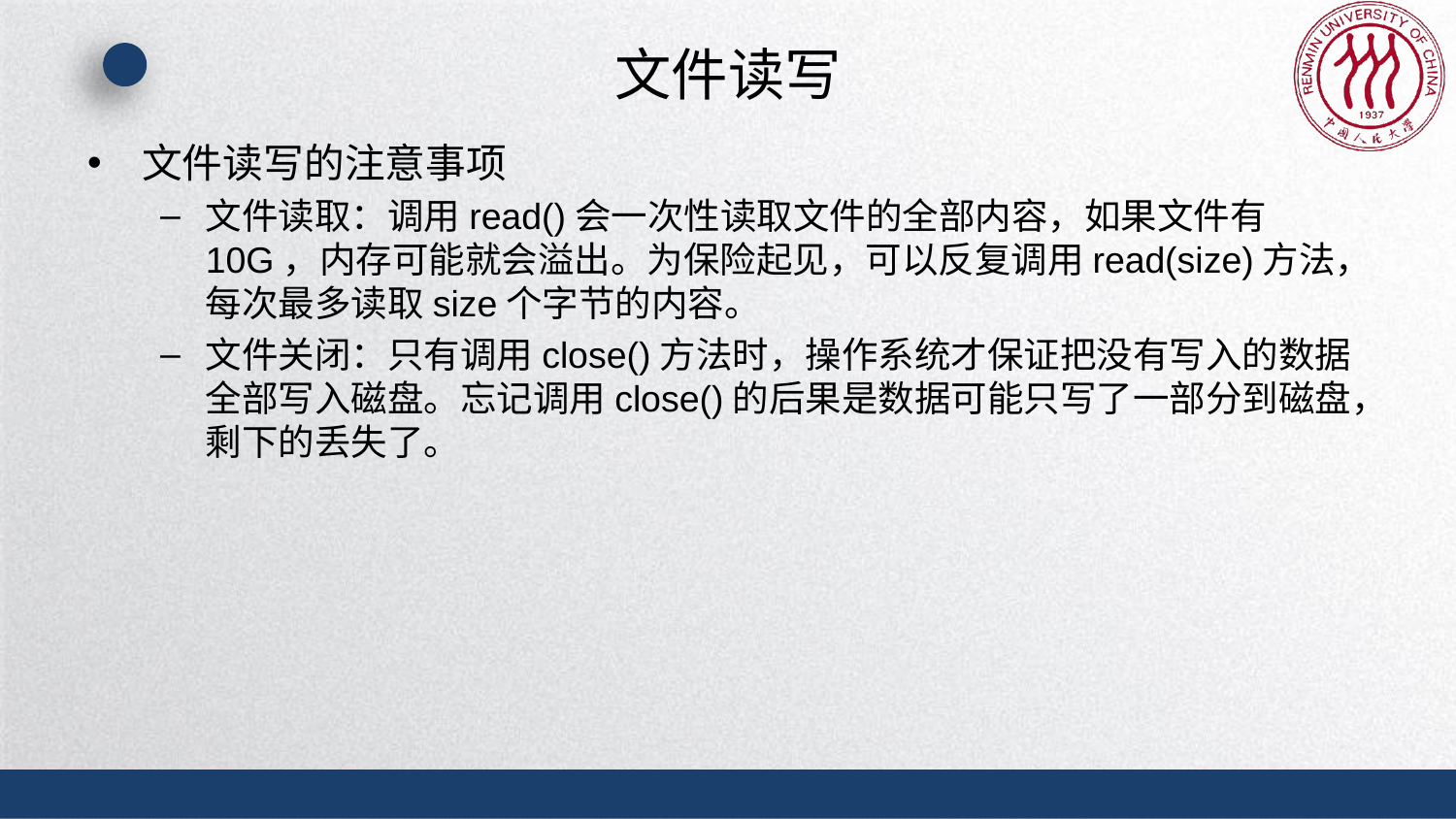

# 文件读写
文件读写的注意事项
文件读取：调用read()会一次性读取文件的全部内容，如果文件有10G，内存可能就会溢出。为保险起见，可以反复调用read(size)方法，每次最多读取size个字节的内容。
文件关闭：只有调用close()方法时，操作系统才保证把没有写入的数据全部写入磁盘。忘记调用close()的后果是数据可能只写了一部分到磁盘，剩下的丢失了。